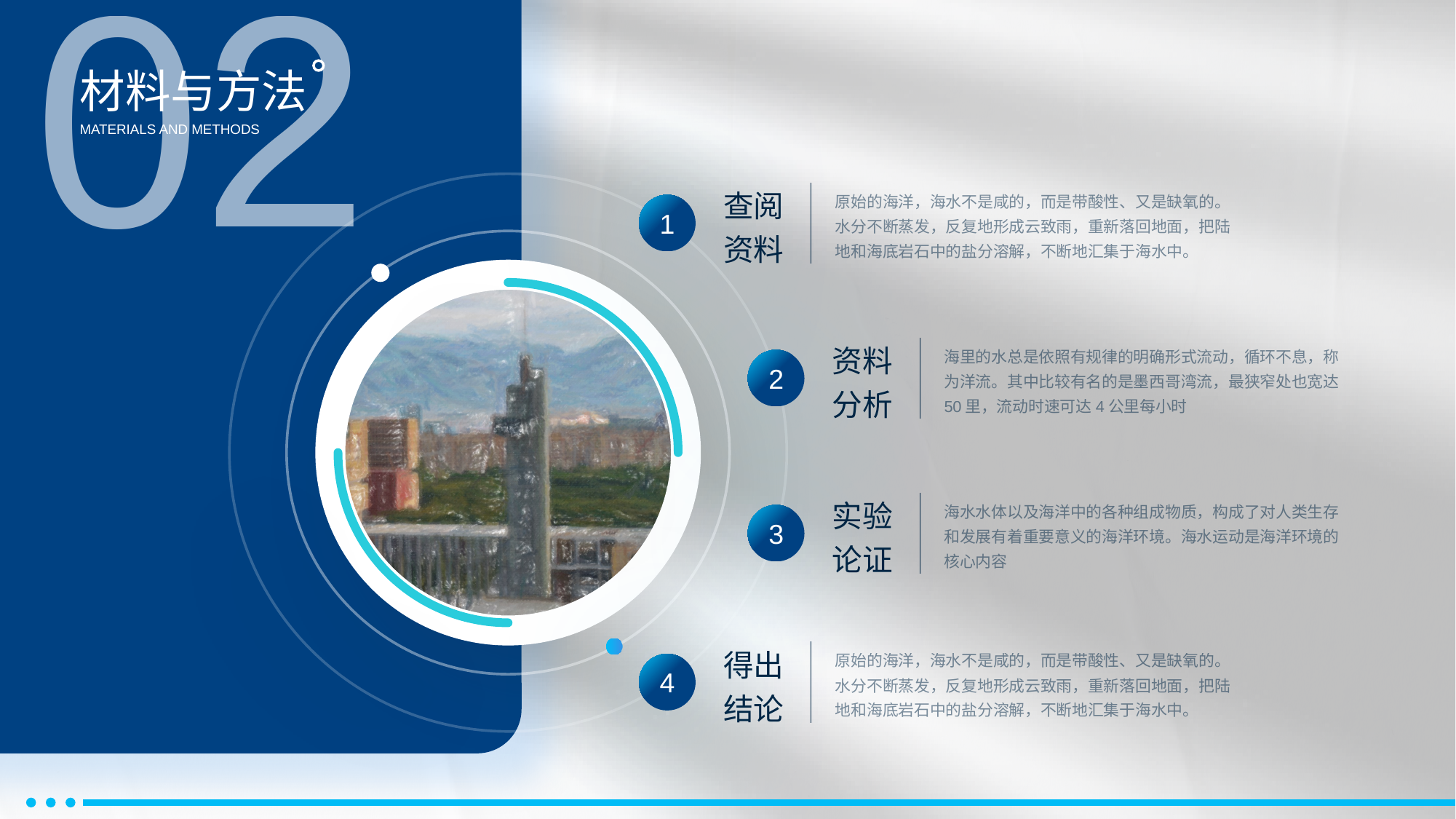

02
材料与方法

MATERIALS AND METHODS

查阅
资料
原始的海洋，海水不是咸的，而是带酸性、又是缺氧的。水分不断蒸发，反复地形成云致雨，重新落回地面，把陆地和海底岩石中的盐分溶解，不断地汇集于海水中。
1

资料分析
海里的水总是依照有规律的明确形式流动，循环不息，称为洋流。其中比较有名的是墨西哥湾流，最狭窄处也宽达50里，流动时速可达4公里每小时
2
实验论证
海水水体以及海洋中的各种组成物质，构成了对人类生存和发展有着重要意义的海洋环境。海水运动是海洋环境的核心内容
3
得出结论
原始的海洋，海水不是咸的，而是带酸性、又是缺氧的。水分不断蒸发，反复地形成云致雨，重新落回地面，把陆地和海底岩石中的盐分溶解，不断地汇集于海水中。
4